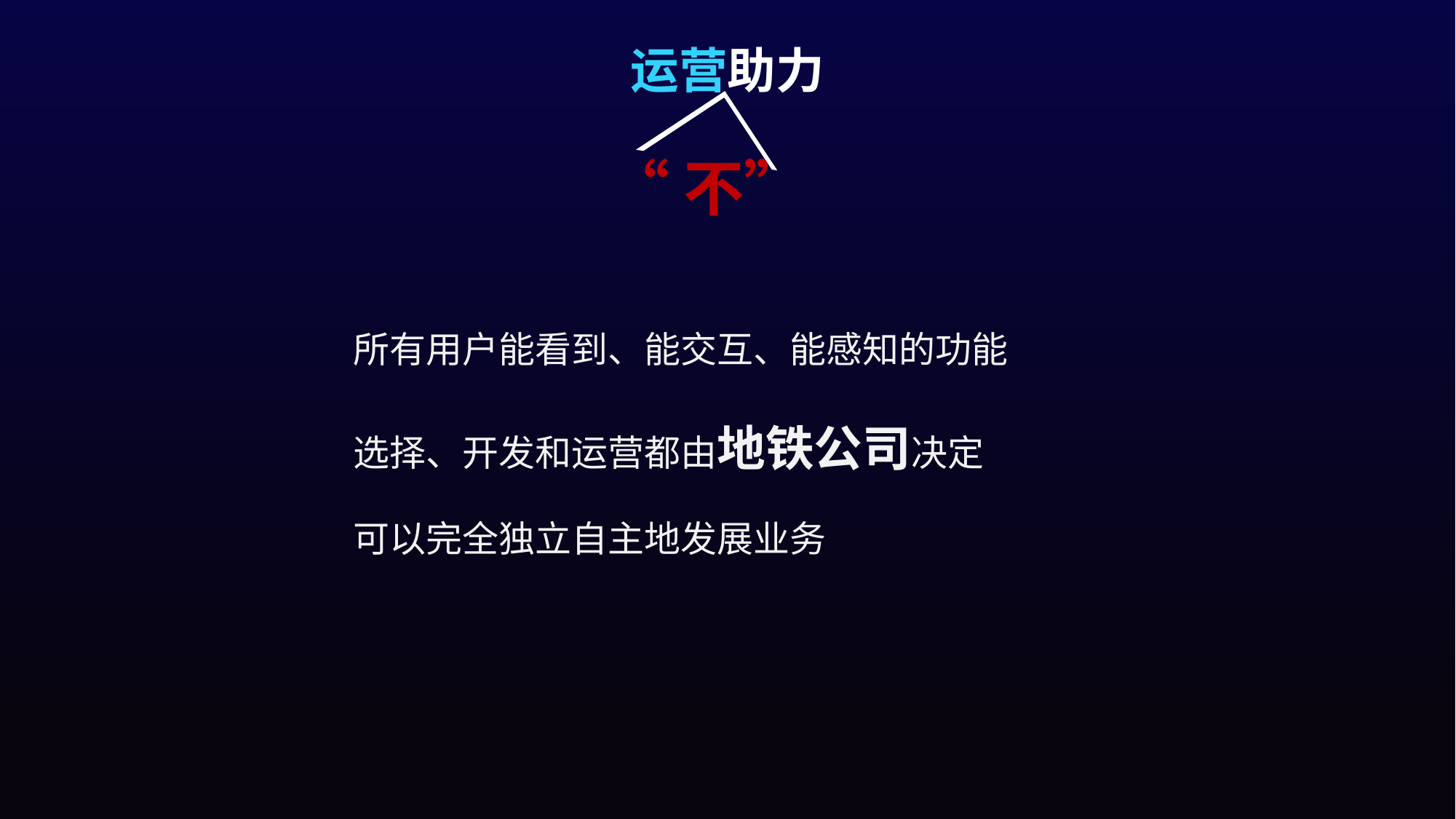

运营助力

“不”
所有用户能看到、能交互、能感知的功能
选择、开发和运营都由地铁公司决定
可以完全独立自主地发展业务